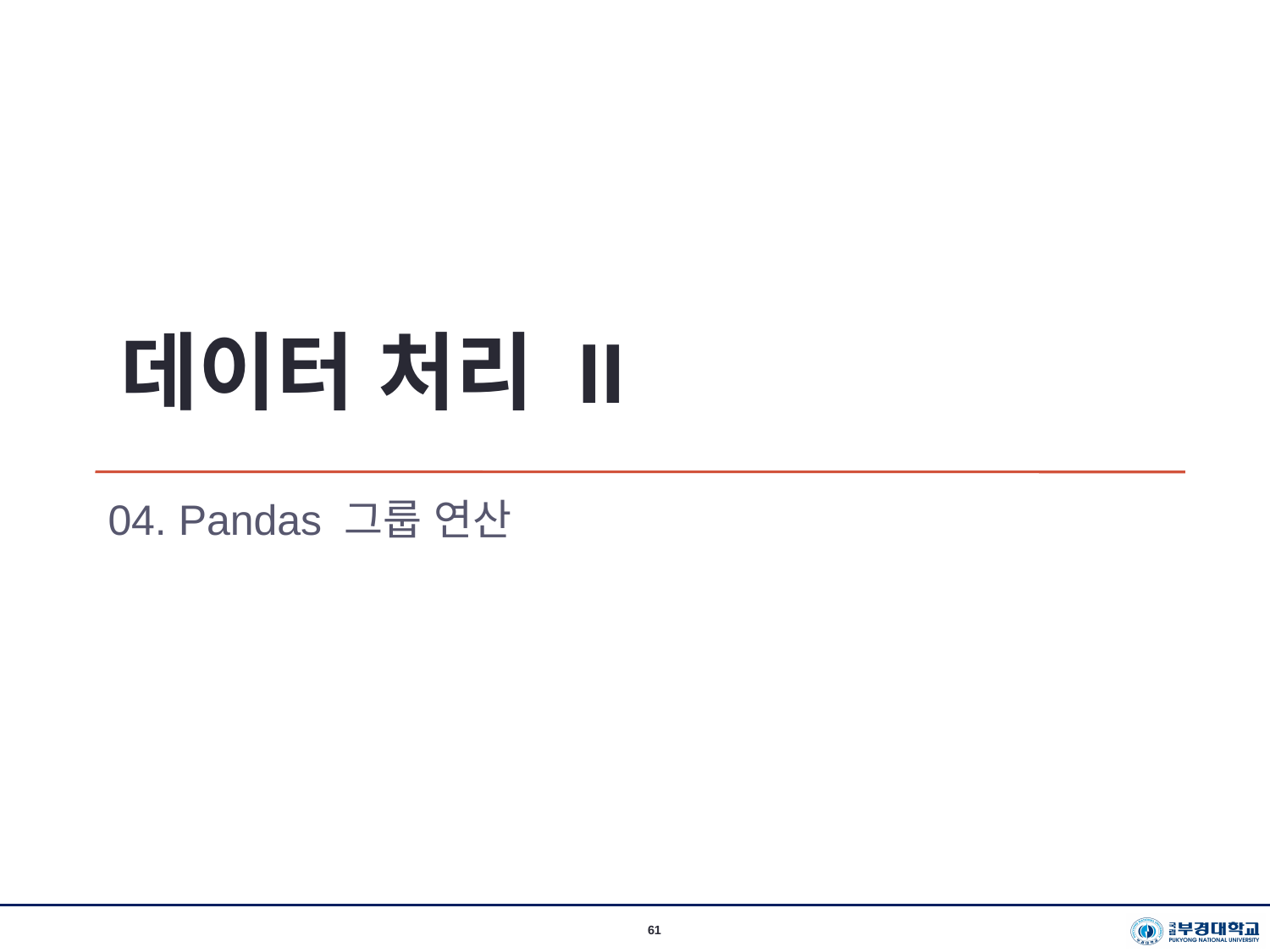

데이터 처리 II
04. Pandas 그룹 연산